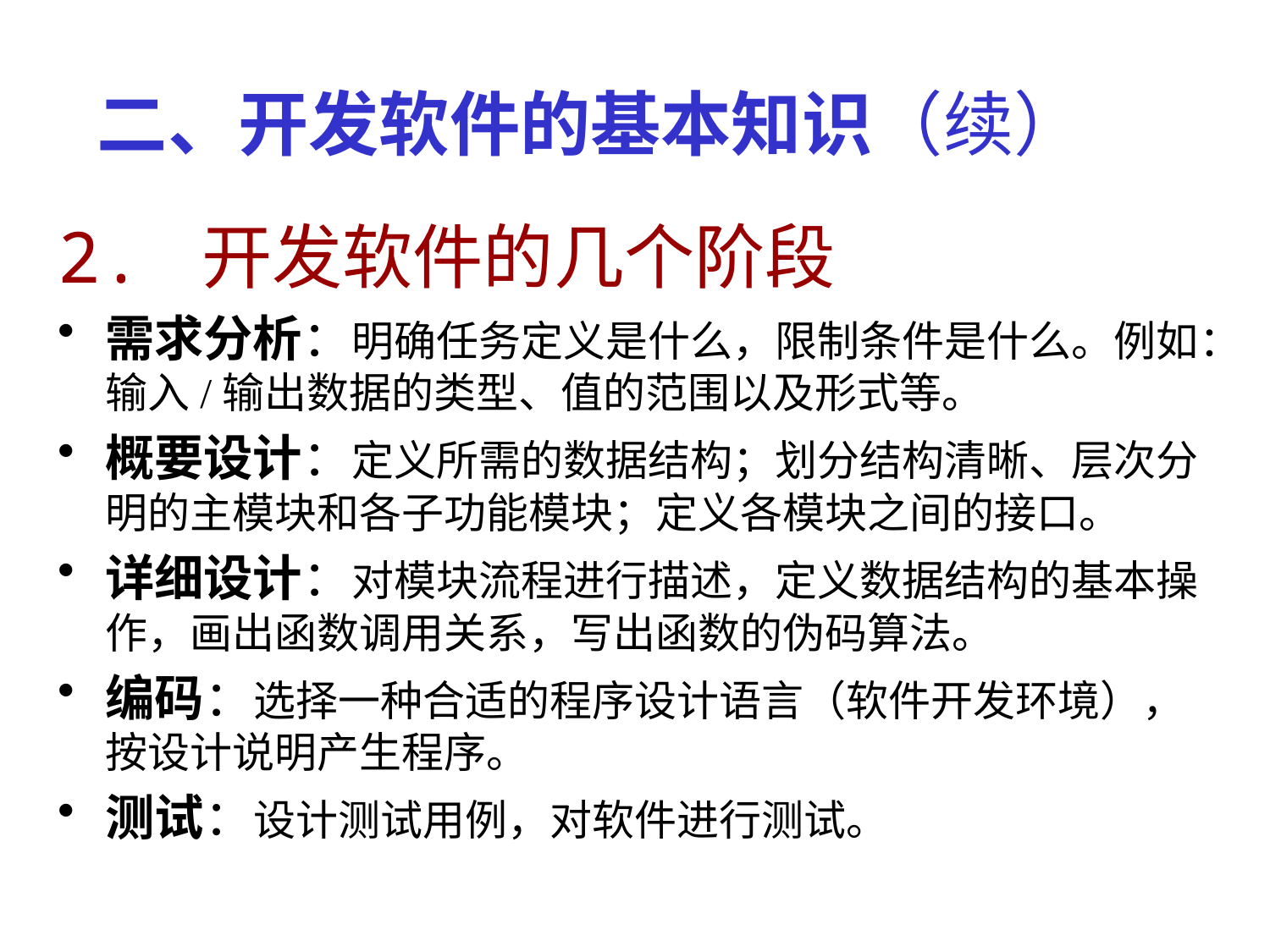

# 二、开发软件的基本知识（续）
2. 开发软件的几个阶段
需求分析：明确任务定义是什么，限制条件是什么。例如：输入/输出数据的类型、值的范围以及形式等。
概要设计：定义所需的数据结构；划分结构清晰、层次分明的主模块和各子功能模块；定义各模块之间的接口。
详细设计：对模块流程进行描述，定义数据结构的基本操作，画出函数调用关系，写出函数的伪码算法。
编码：选择一种合适的程序设计语言（软件开发环境），按设计说明产生程序。
测试：设计测试用例，对软件进行测试。